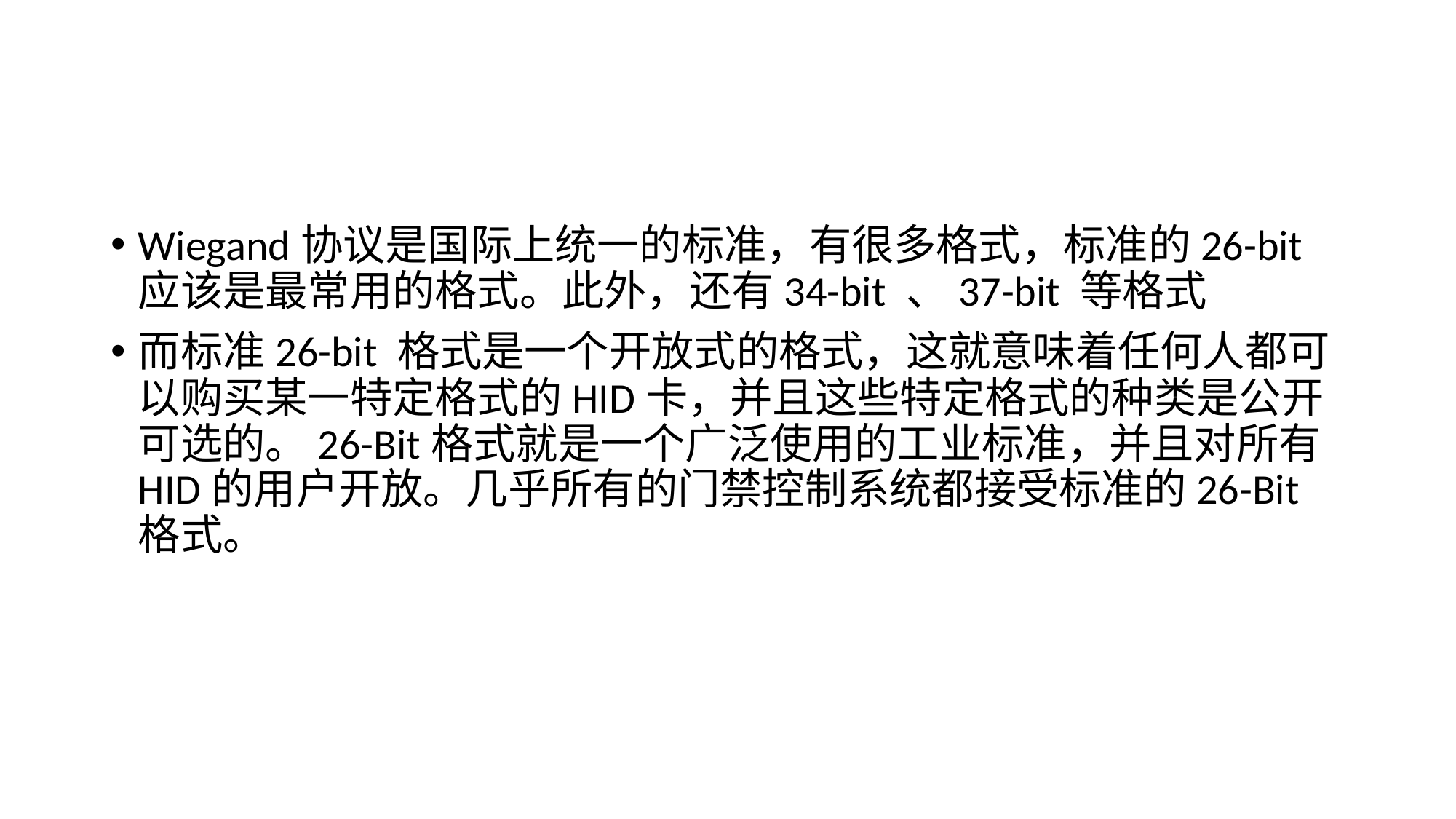

Wiegand协议是国际上统一的标准，有很多格式，标准的26-bit 应该是最常用的格式。此外，还有34-bit 、37-bit 等格式
而标准26-bit 格式是一个开放式的格式，这就意味着任何人都可以购买某一特定格式的HID卡，并且这些特定格式的种类是公开可选的。26-Bit格式就是一个广泛使用的工业标准，并且对所有HID的用户开放。几乎所有的门禁控制系统都接受标准的26-Bit格式。